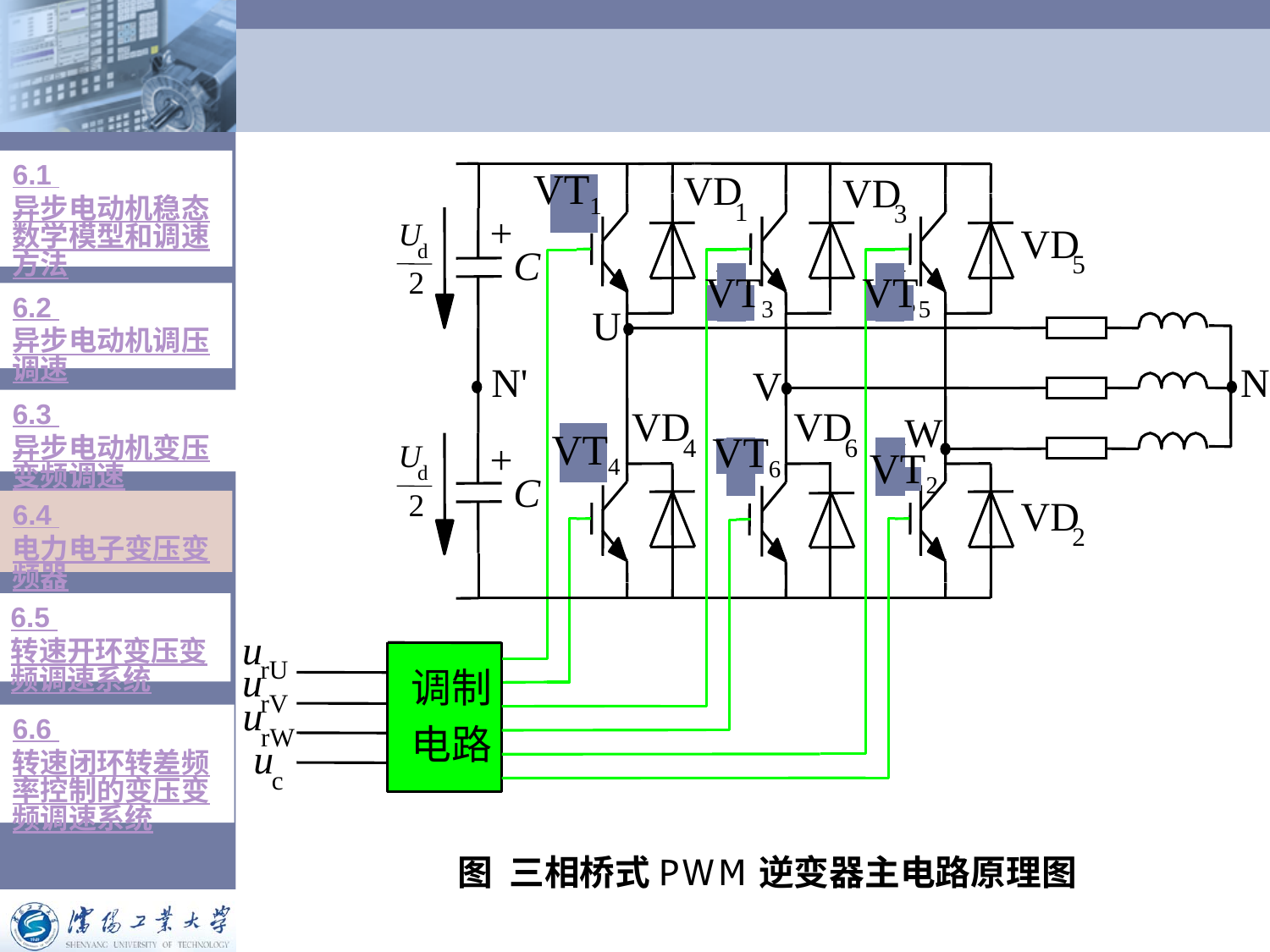

6.1 异步电动机稳态数学模型和调速方法
VT1

VD
V
VD

1
1
3
+

U

VD

d
C
5

V
V

2

3
5

U

N'
N
V

VD
VD
W
V
V
4
6

+
V
U

4
d
2

6

C

2

VD

2

u

rU
u
调制

rV
u

电路
rW

u

c

VT3
VT5

VT4
VT6

VT2

6.2 异步电动机调压调速
6.3 异步电动机变压变频调速
6.4 电力电子变压变频器
6.5 转速开环变压变频调速系统

6.6 转速闭环转差频率控制的变压变频调速系统
图  三相桥式PWM逆变器主电路原理图